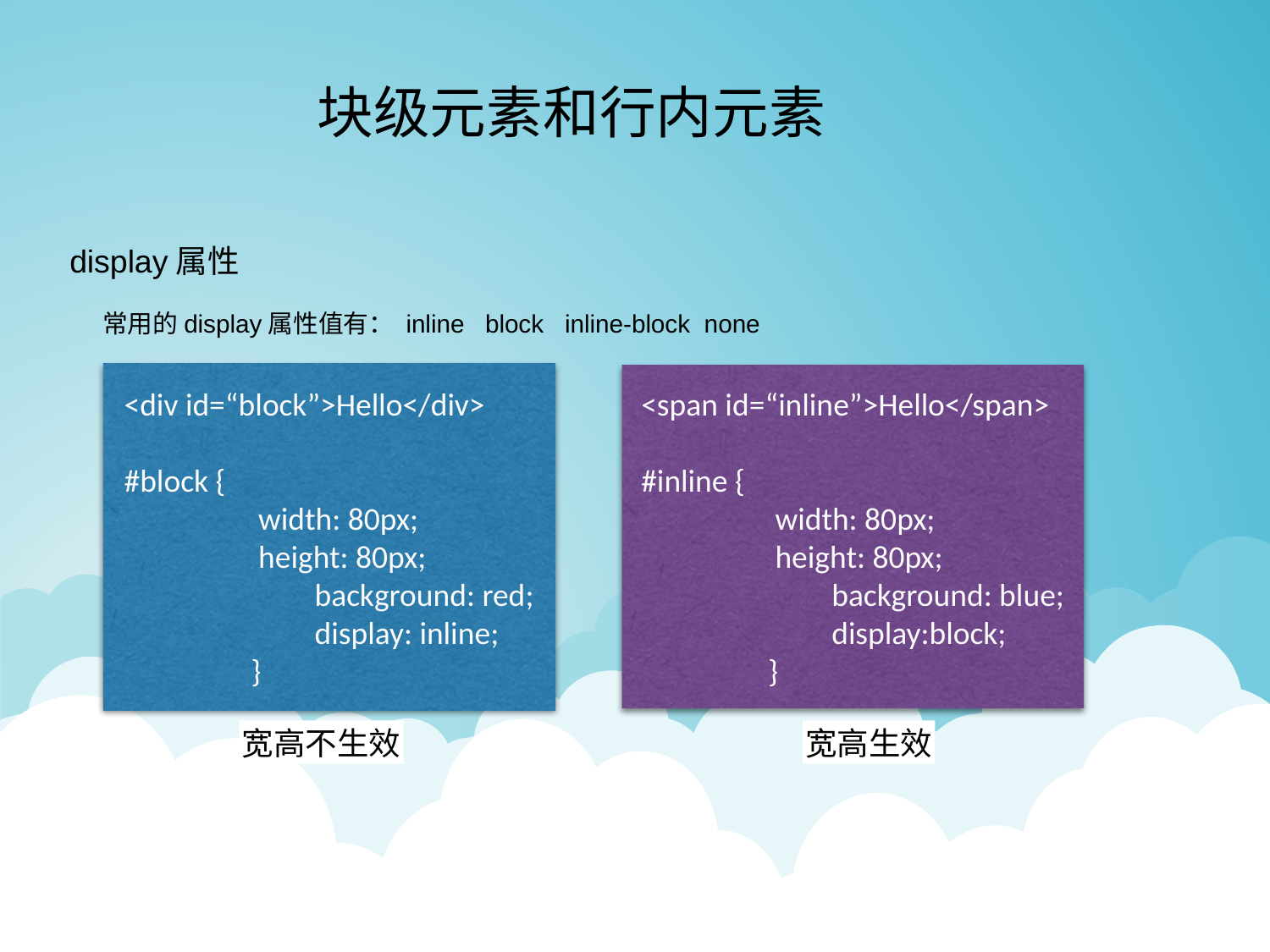

块级元素和行内元素
display属性
常用的display属性值有： inline   block   inline-block  none
<div id=“block”>Hello</div>

#block {
 width: 80px;
 height: 80px;
background: red;
display: inline;
}
<span id=“inline”>Hello</span>

#inline {
 width: 80px;
 height: 80px;
background: blue;
display:block;
}
宽高不生效
宽高生效